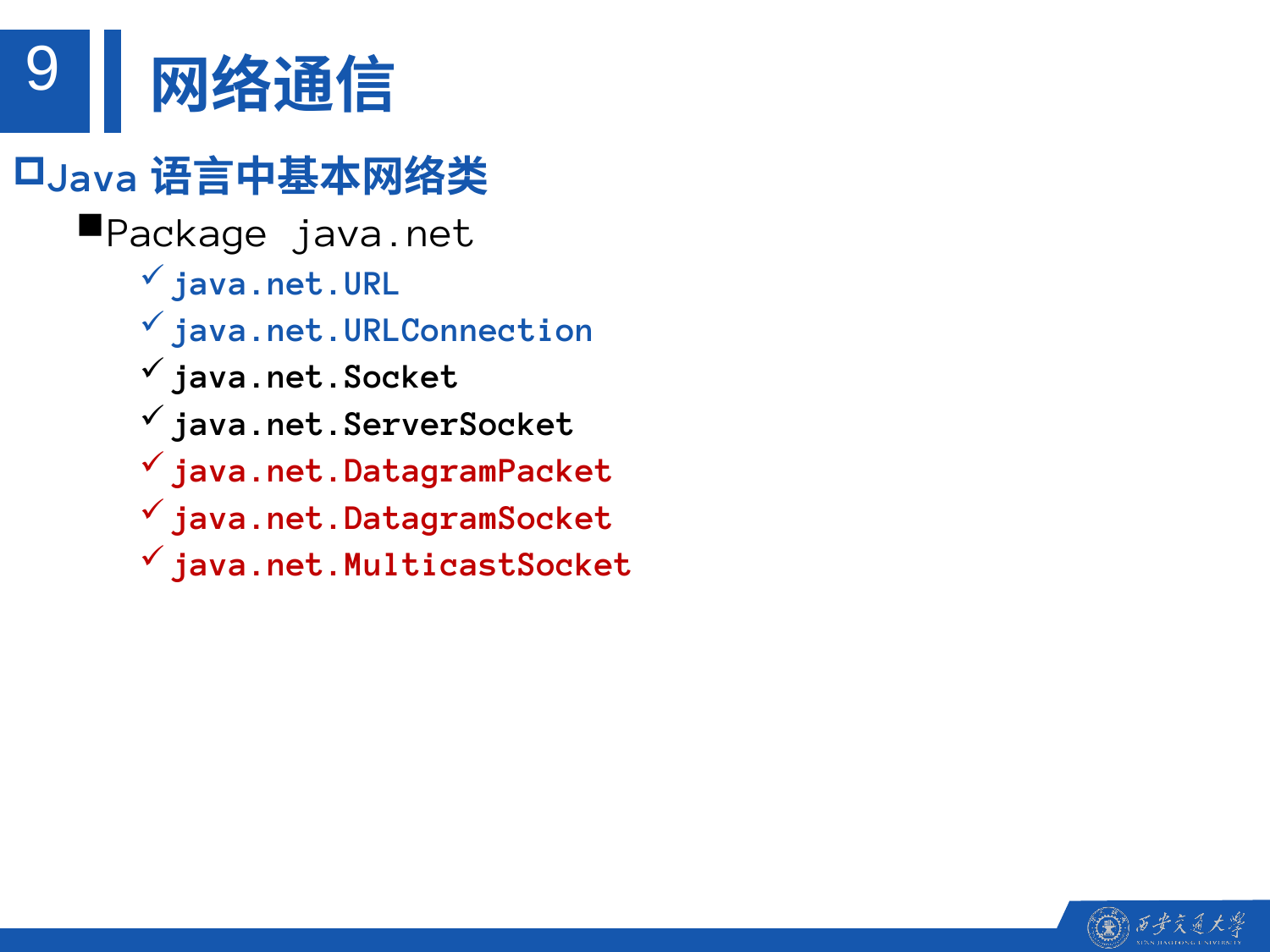

9
网络通信
Java语言中基本网络类
Package java.net
java.net.URL
java.net.URLConnection
java.net.Socket
java.net.ServerSocket
java.net.DatagramPacket
java.net.DatagramSocket
java.net.MulticastSocket